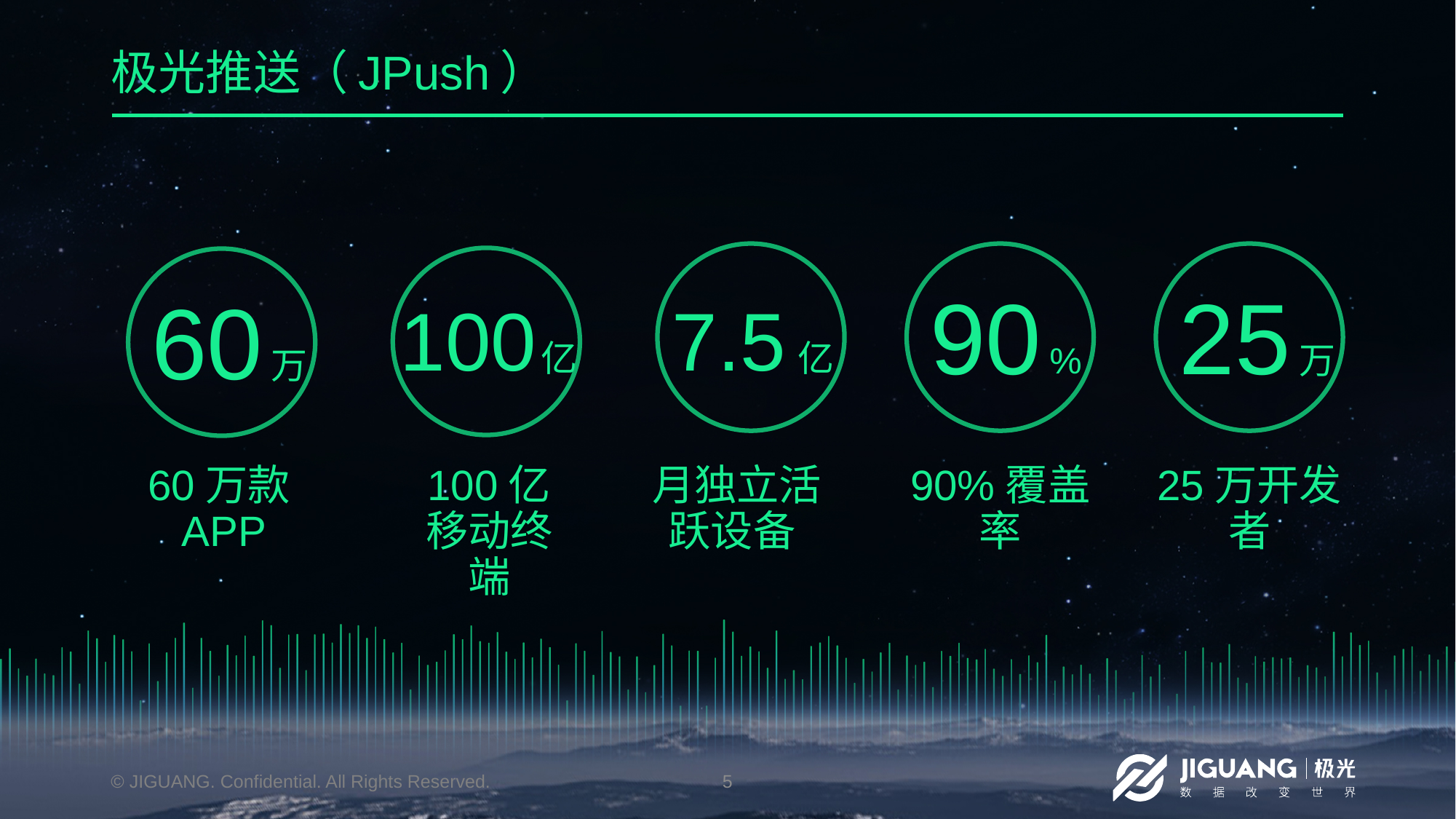

# 极光推送（JPush）

90
25
100
7.5
60
亿
亿
%
万
万
60万款APP
100亿移动终端
月独立活跃设备
90%覆盖率
25万开发者
© JIGUANG. Confidential. All Rights Reserved.
5